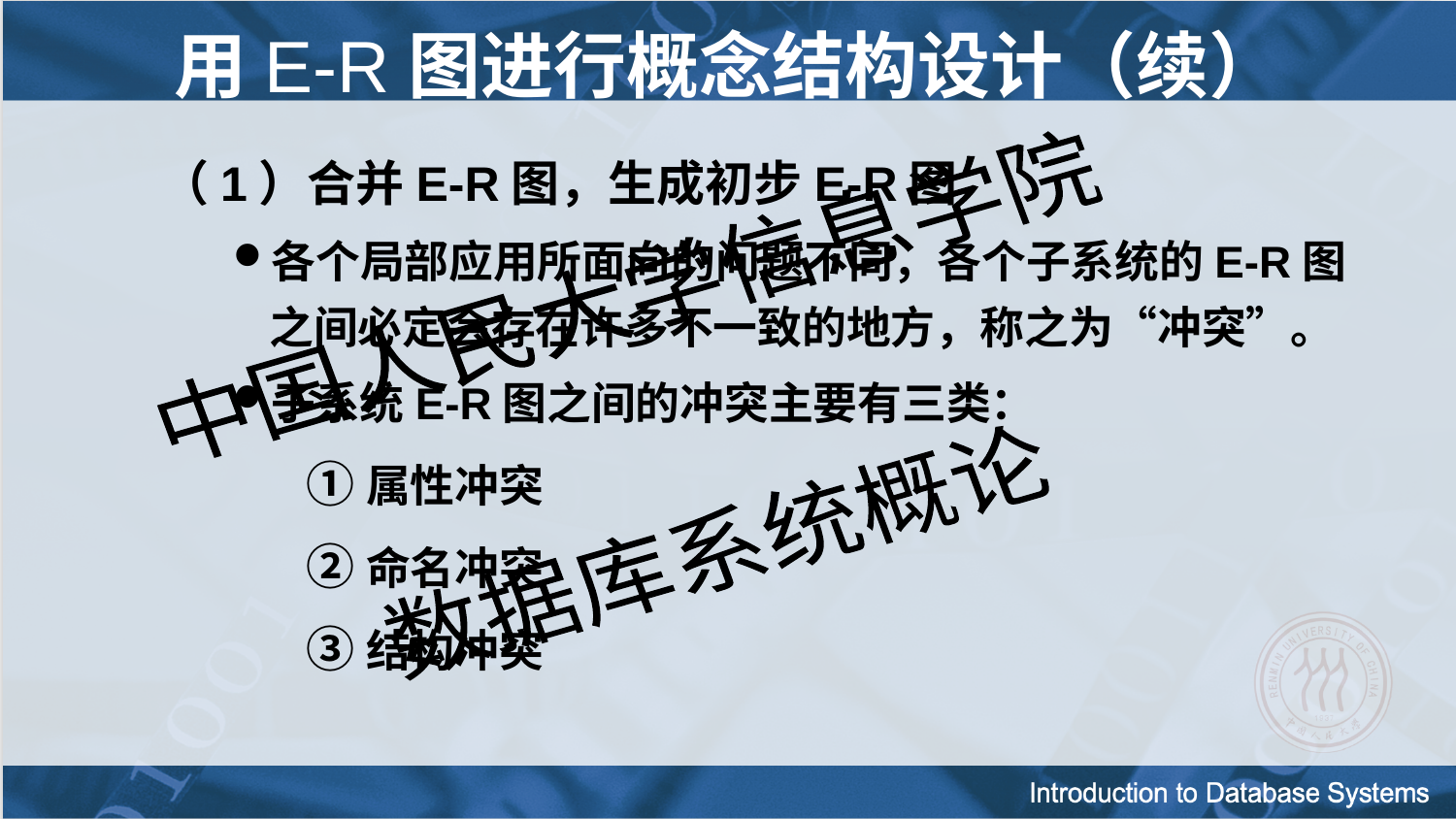

用E-R图进行概念结构设计（续）
（1）合并E-R图，生成初步E-R图
各个局部应用所面向的问题不同，各个子系统的E-R图之间必定会存在许多不一致的地方，称之为“冲突”。
子系统E-R图之间的冲突主要有三类：
①属性冲突
②命名冲突
③结构冲突